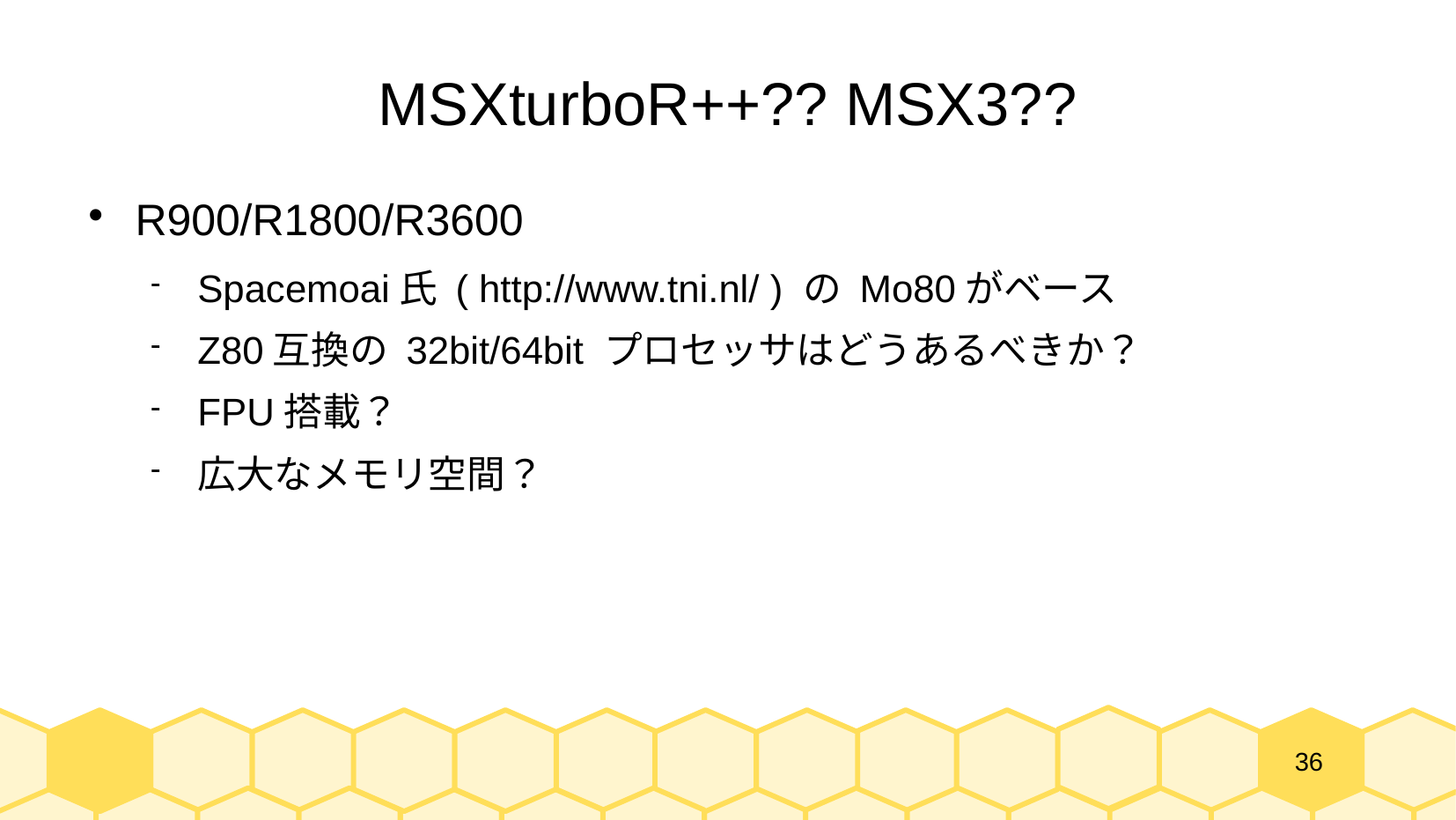

# MSXturboR++?? MSX3??
R900/R1800/R3600
Spacemoai氏 ( http://www.tni.nl/ ) の Mo80がベース
Z80互換の 32bit/64bit プロセッサはどうあるべきか？
FPU搭載？
広大なメモリ空間？
36